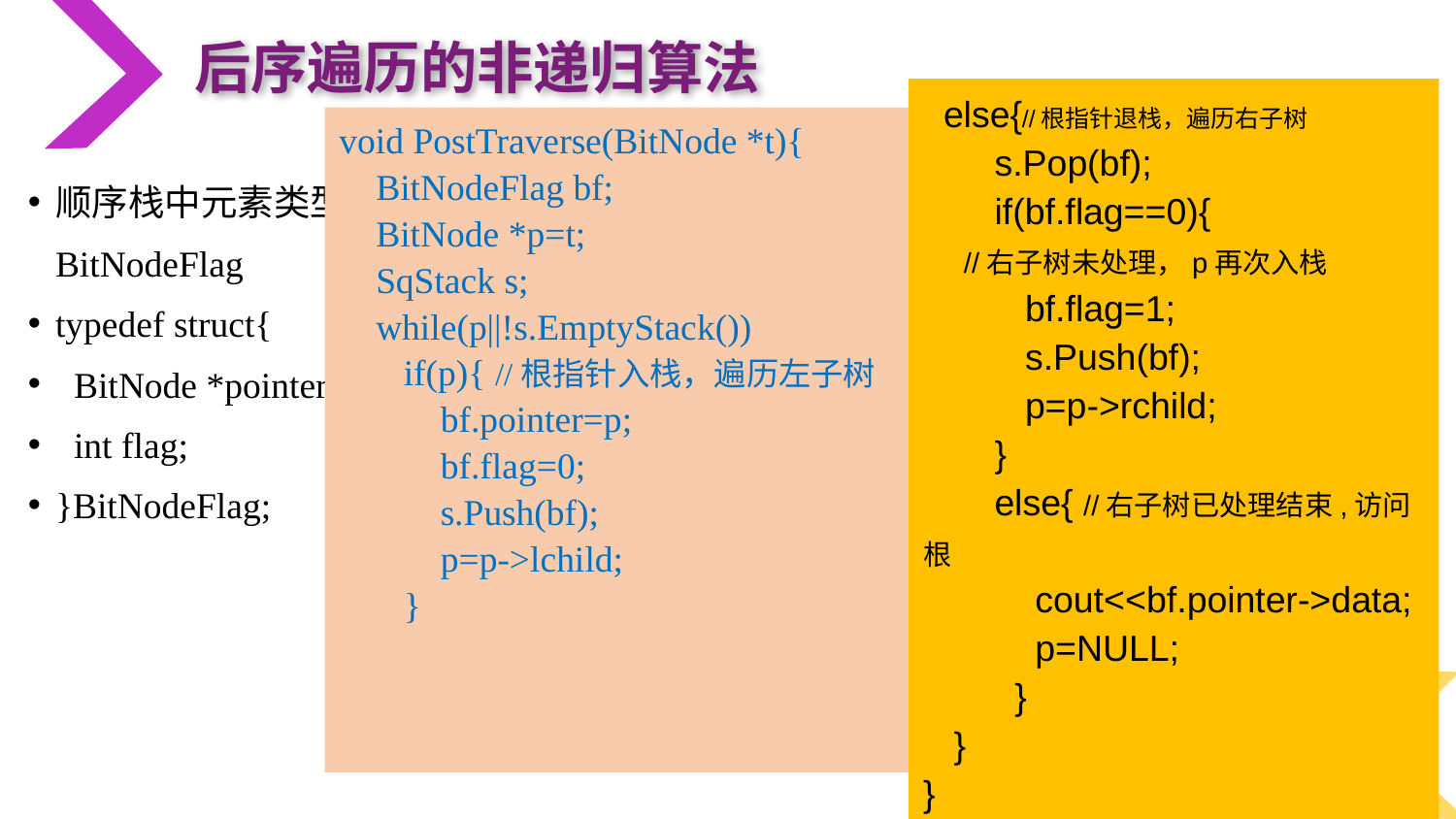

后序遍历的非递归算法
  else{//根指针退栈，遍历右子树
       s.Pop(bf);
       if(bf.flag==0){
    //右子树未处理，p再次入栈
          bf.flag=1;
          s.Push(bf);
          p=p->rchild;
       }
       else{ //右子树已处理结束,访问根
           cout<<bf.pointer->data;
           p=NULL;
         }
   }
}
void PostTraverse(BitNode *t){
    BitNodeFlag bf;
    BitNode *p=t;
    SqStack s;
    while(p||!s.EmptyStack())
       if(p){ //根指针入栈，遍历左子树
           bf.pointer=p;
           bf.flag=0;
           s.Push(bf);
           p=p->lchild;
       }

顺序栈中元素类型改为BitNodeFlag
typedef struct{
  BitNode *pointer;
  int flag;
}BitNodeFlag;